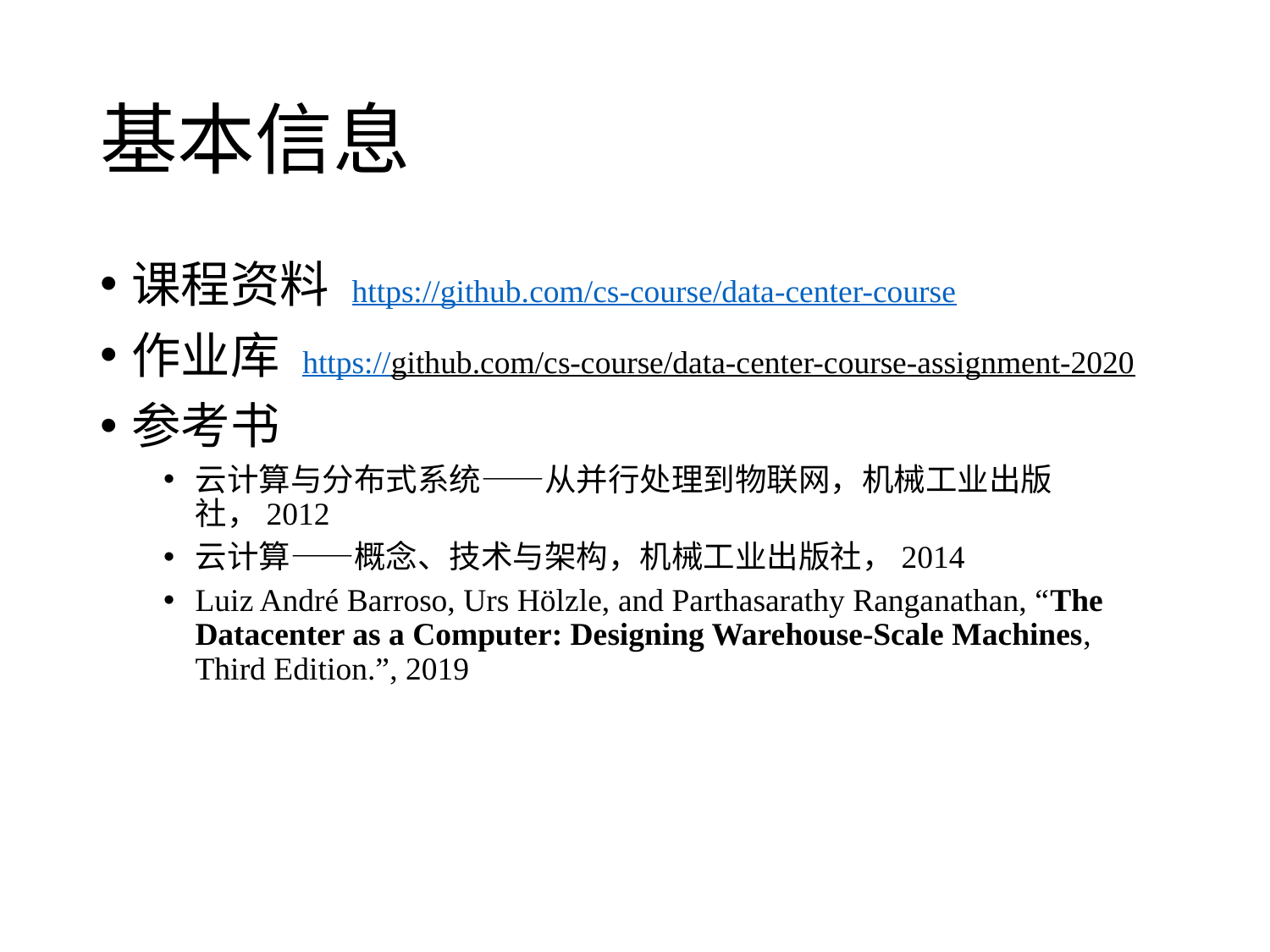

# 基本信息
课程资料 https://github.com/cs-course/data-center-course
作业库 https://github.com/cs-course/data-center-course-assignment-2020
参考书
云计算与分布式系统——从并行处理到物联网，机械工业出版社，2012
云计算——概念、技术与架构，机械工业出版社，2014
Luiz André Barroso, Urs Hölzle, and Parthasarathy Ranganathan, “The Datacenter as a Computer: Designing Warehouse-Scale Machines, Third Edition.”, 2019